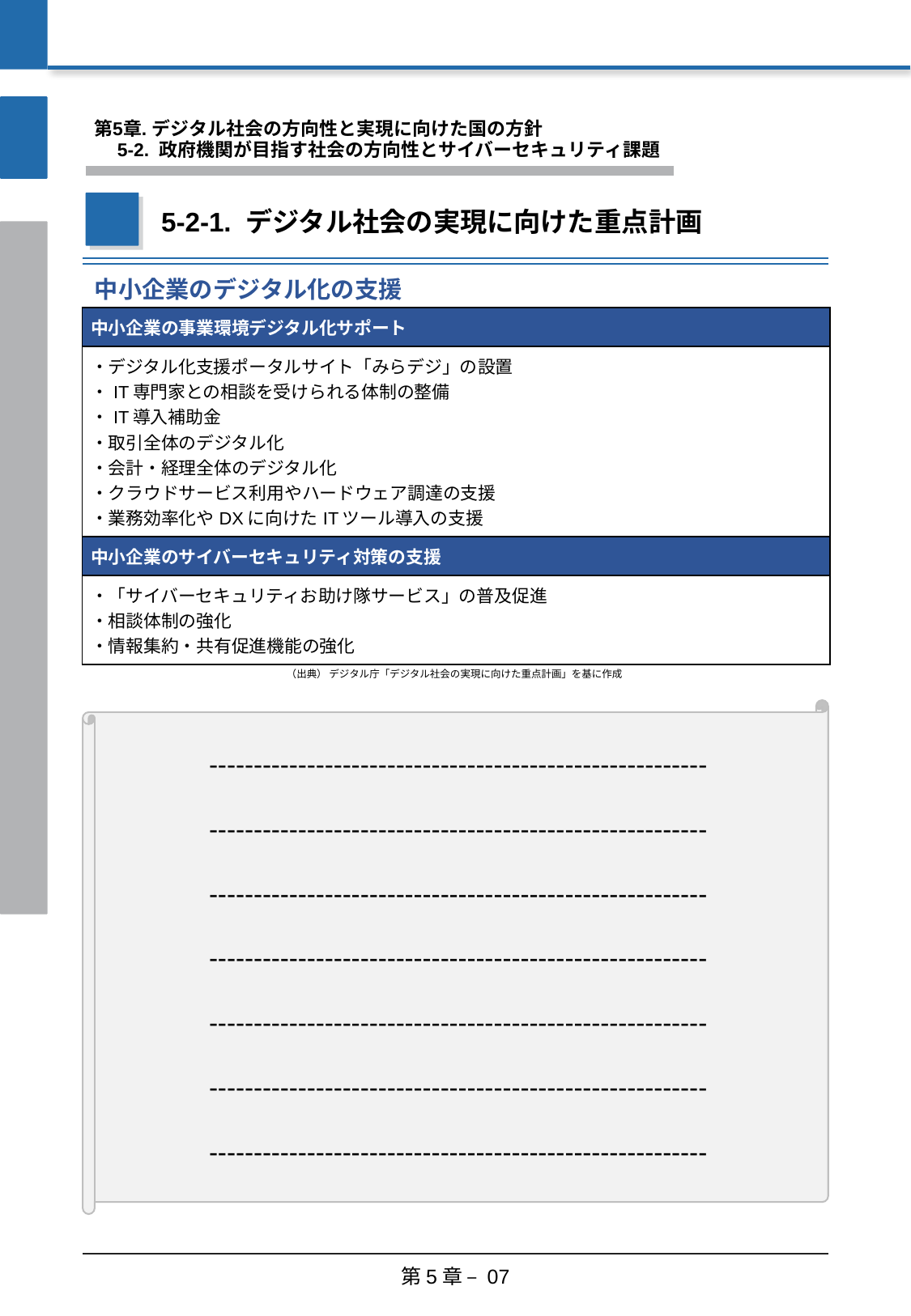

第5章. デジタル社会の方向性と実現に向けた国の方針
　5-2. 政府機関が目指す社会の方向性とサイバーセキュリティ課題
5-2-1. デジタル社会の実現に向けた重点計画
中小企業のデジタル化の支援
| 中小企業の事業環境デジタル化サポート |
| --- |
| ・デジタル化支援ポータルサイト「みらデジ」の設置 ・IT専門家との相談を受けられる体制の整備 ・IT導入補助金 ・取引全体のデジタル化 ・会計・経理全体のデジタル化 ・クラウドサービス利用やハードウェア調達の支援 ・業務効率化やDXに向けたITツール導入の支援 |
| 中小企業のサイバーセキュリティ対策の支援 |
| ・「サイバーセキュリティお助け隊サービス」の普及促進 ・相談体制の強化 ・情報集約・共有促進機能の強化 |
（出典） デジタル庁「デジタル社会の実現に向けた重点計画」を基に作成

--------------------------------------------------------

--------------------------------------------------------

--------------------------------------------------------

--------------------------------------------------------

--------------------------------------------------------

--------------------------------------------------------

--------------------------------------------------------

第5章 – 07